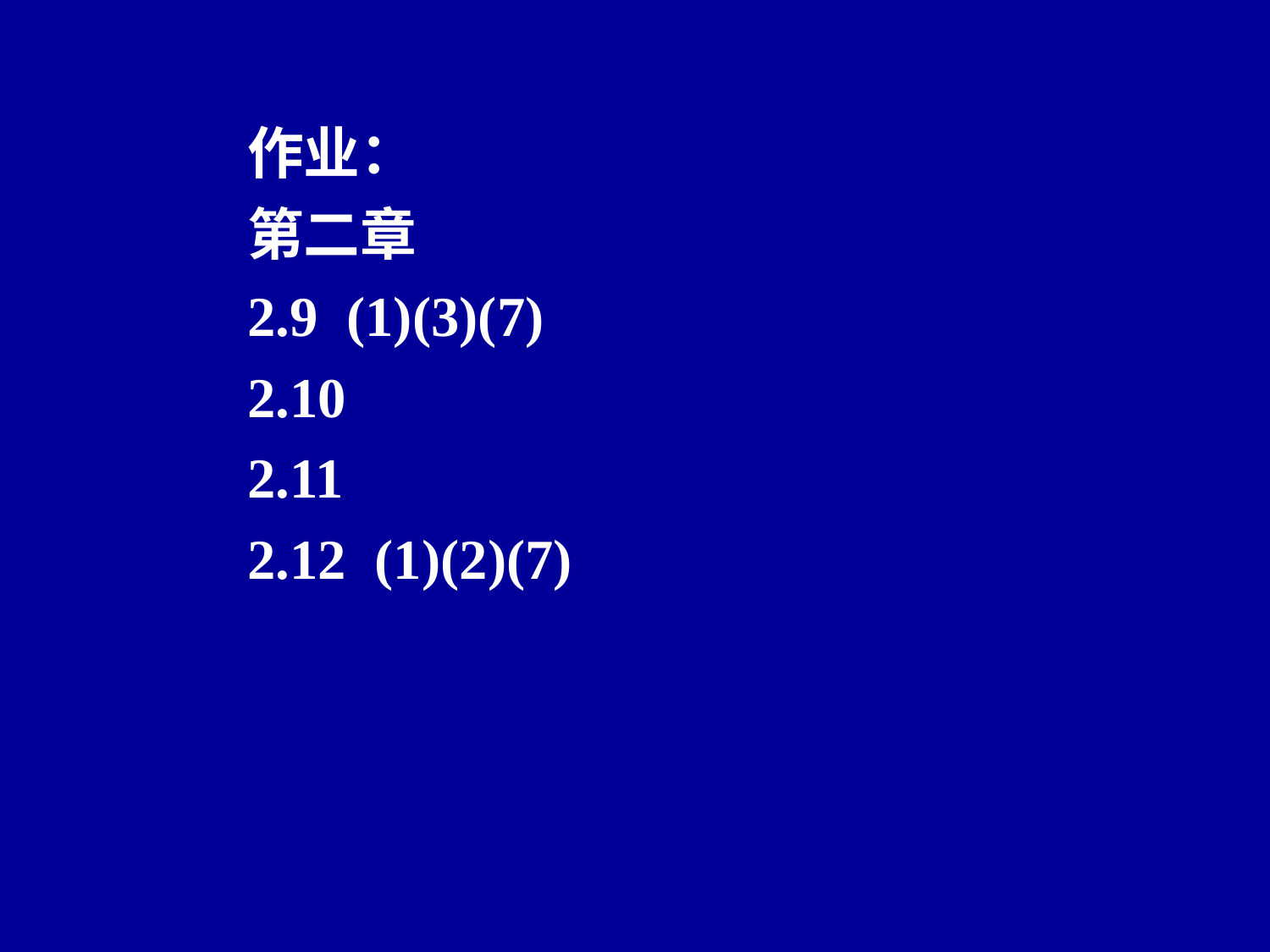

作业：
第二章
2.9  (1)(3)(7)
2.10
2.11
2.12  (1)(2)(7)